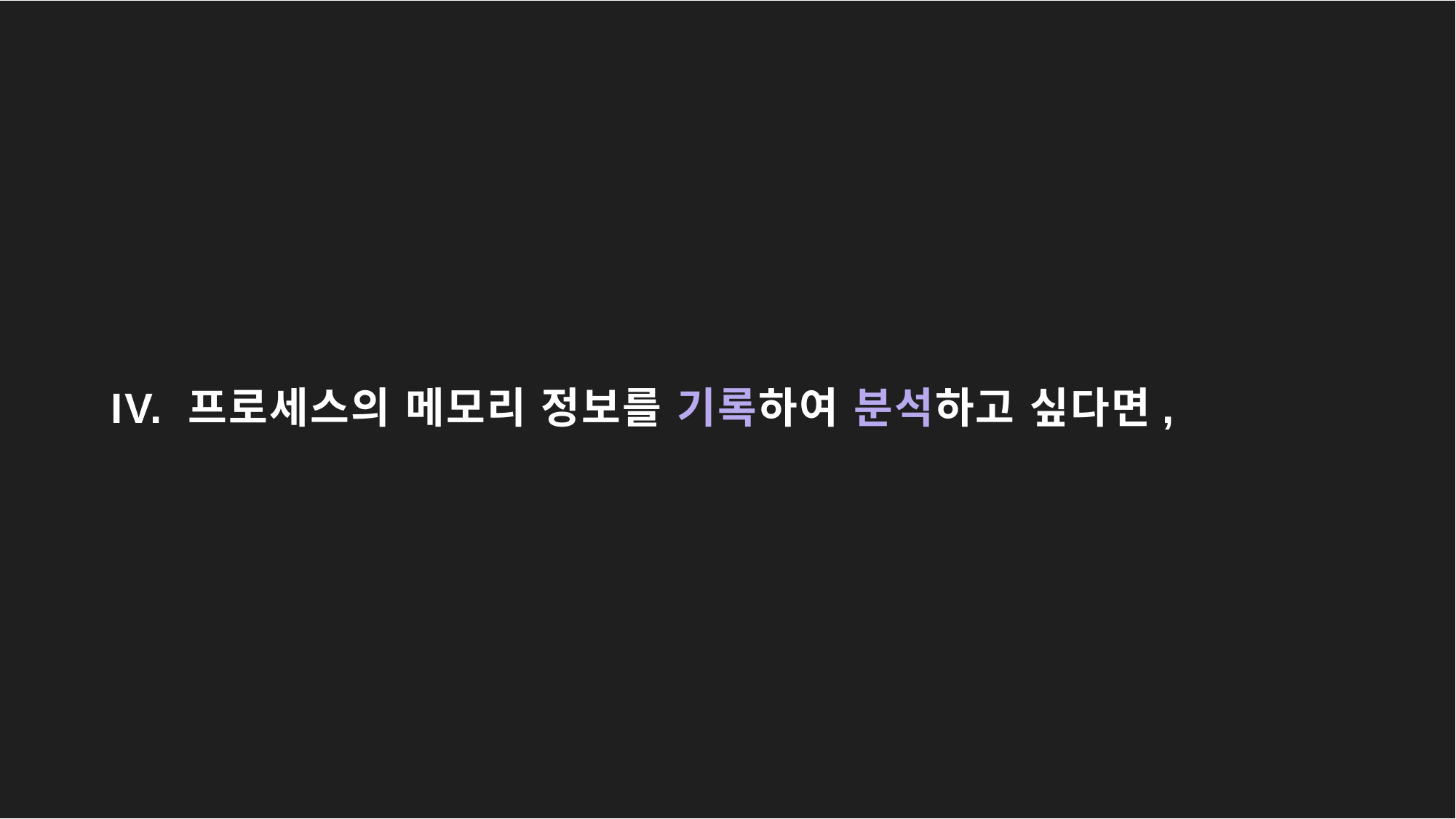

# IV. 프로세스의 메모리 정보를 기록하여 분석하고 싶다면,